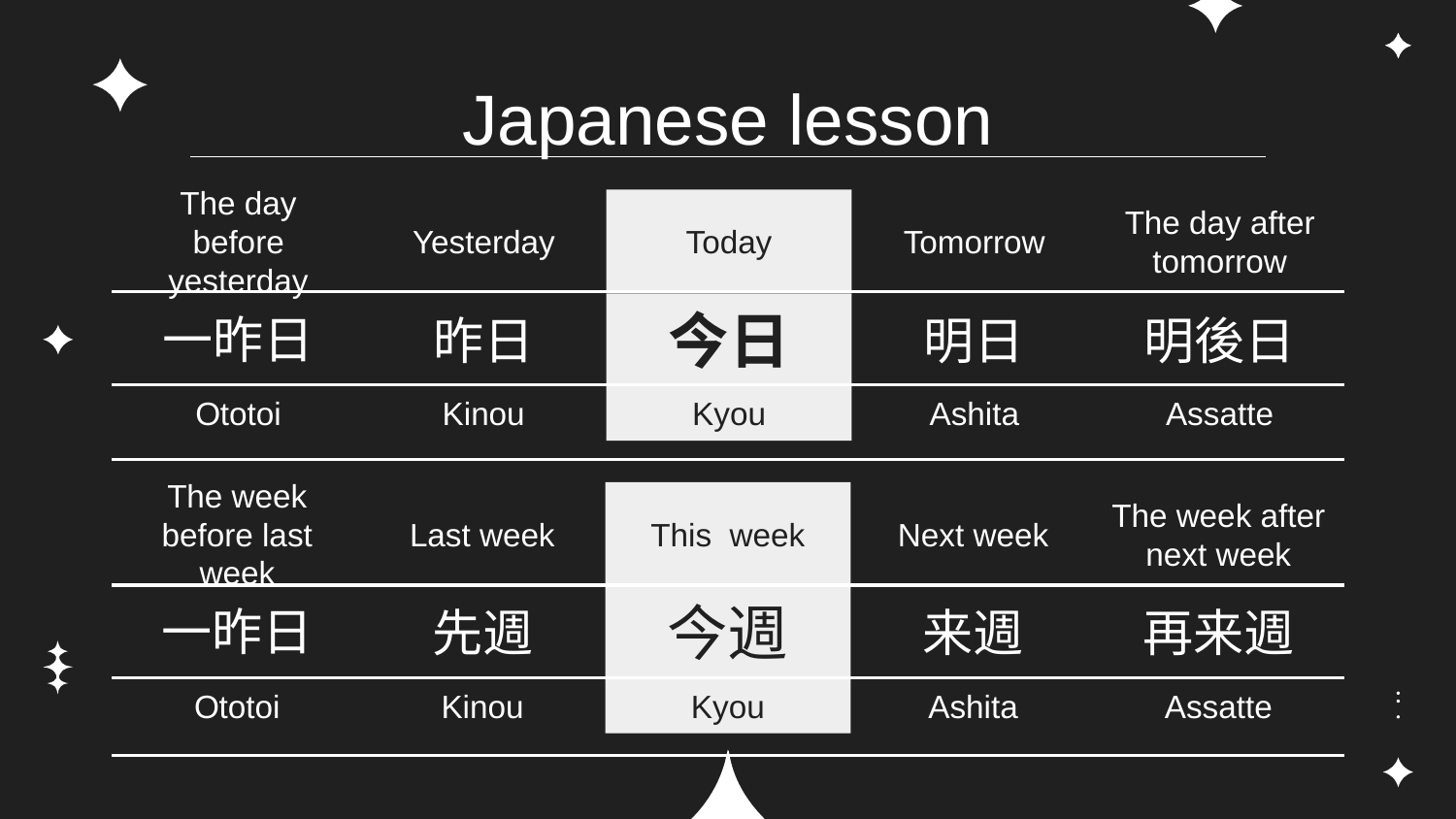

# Japanese lesson
The day before yesterday
Yesterday
Today
Tomorrow
The day after tomorrow
一昨日
昨日
今日
明日
明後日
Ototoi
Kinou
Kyou
Ashita
Assatte
The week before last week
Last week
This  week
Next week
The week after next week
一昨日
先週
今週
来週
再来週
Ototoi
Kinou
Kyou
Ashita
Assatte